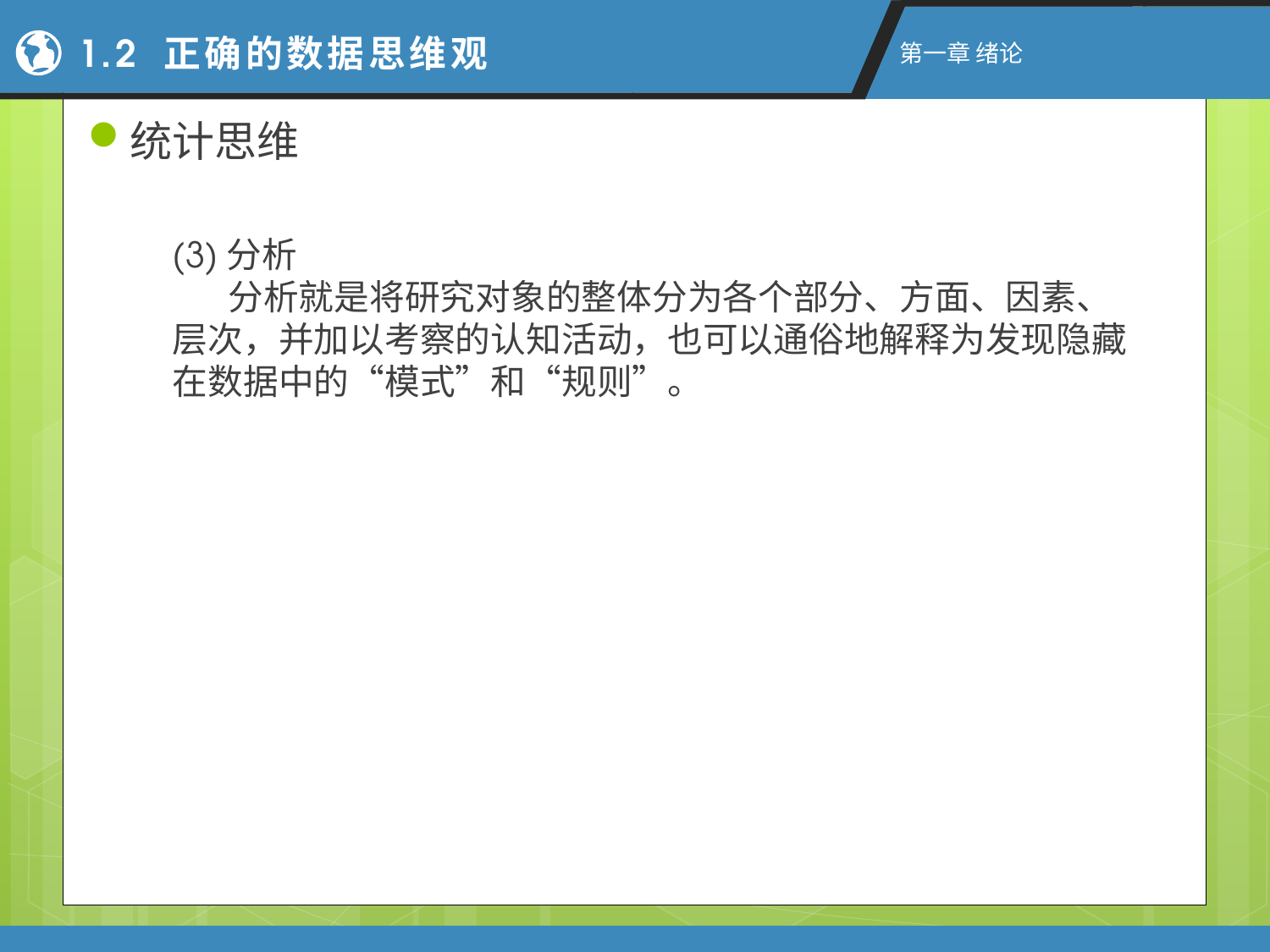

1.2 正确的数据思维观

第一章 绪论
统计思维
(3)分析
      分析就是将研究对象的整体分为各个部分、方面、因素、层次，并加以考察的认知活动，也可以通俗地解释为发现隐藏在数据中的“模式”和“规则”。